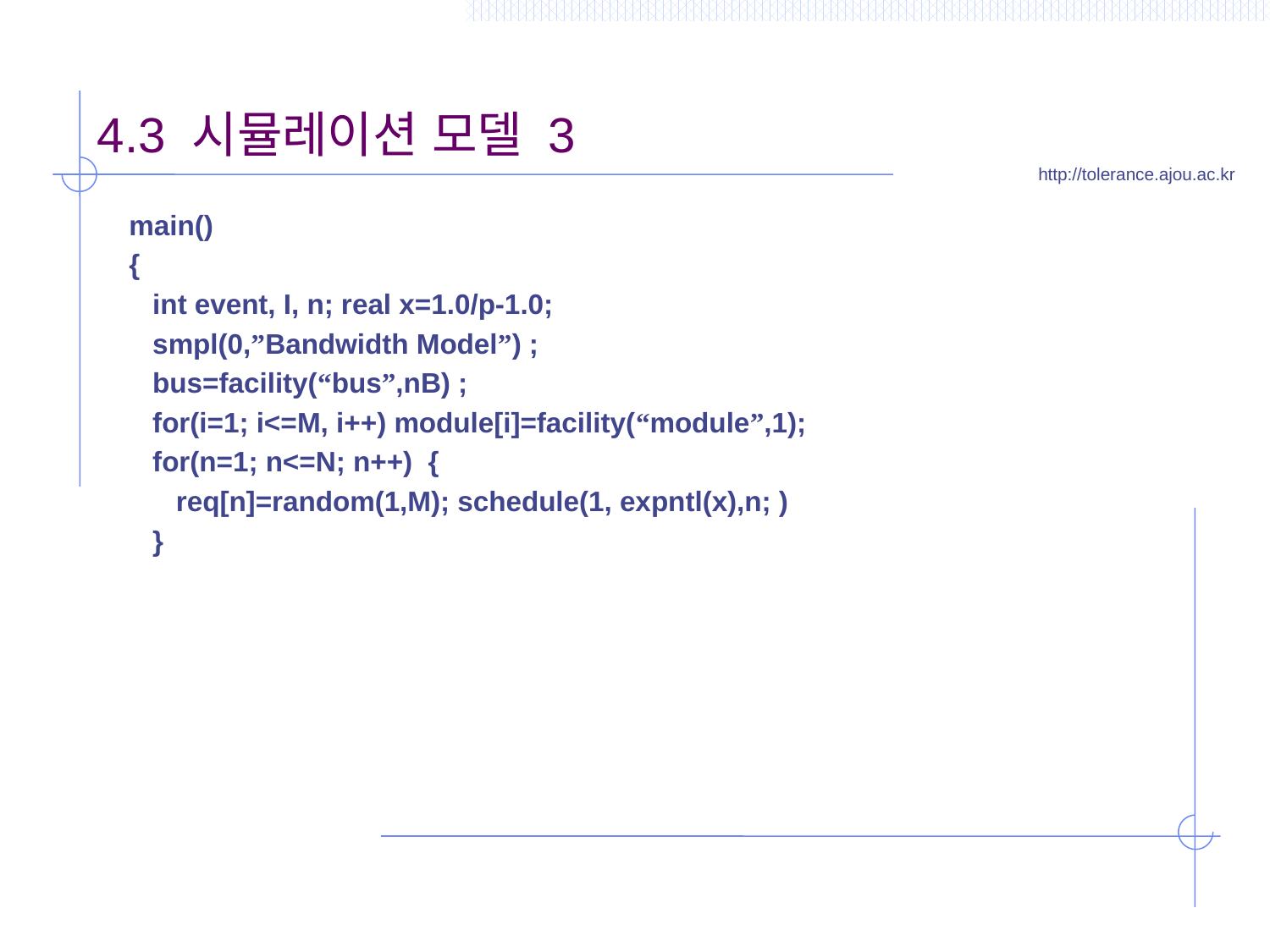

# 4.3 시뮬레이션 모델 3
main()
{
   int event, I, n; real x=1.0/p-1.0;
   smpl(0,”Bandwidth Model”) ;
   bus=facility(“bus”,nB) ;
   for(i=1; i<=M, i++) module[i]=facility(“module”,1);
   for(n=1; n<=N; n++)  {
      req[n]=random(1,M); schedule(1, expntl(x),n; )
   }